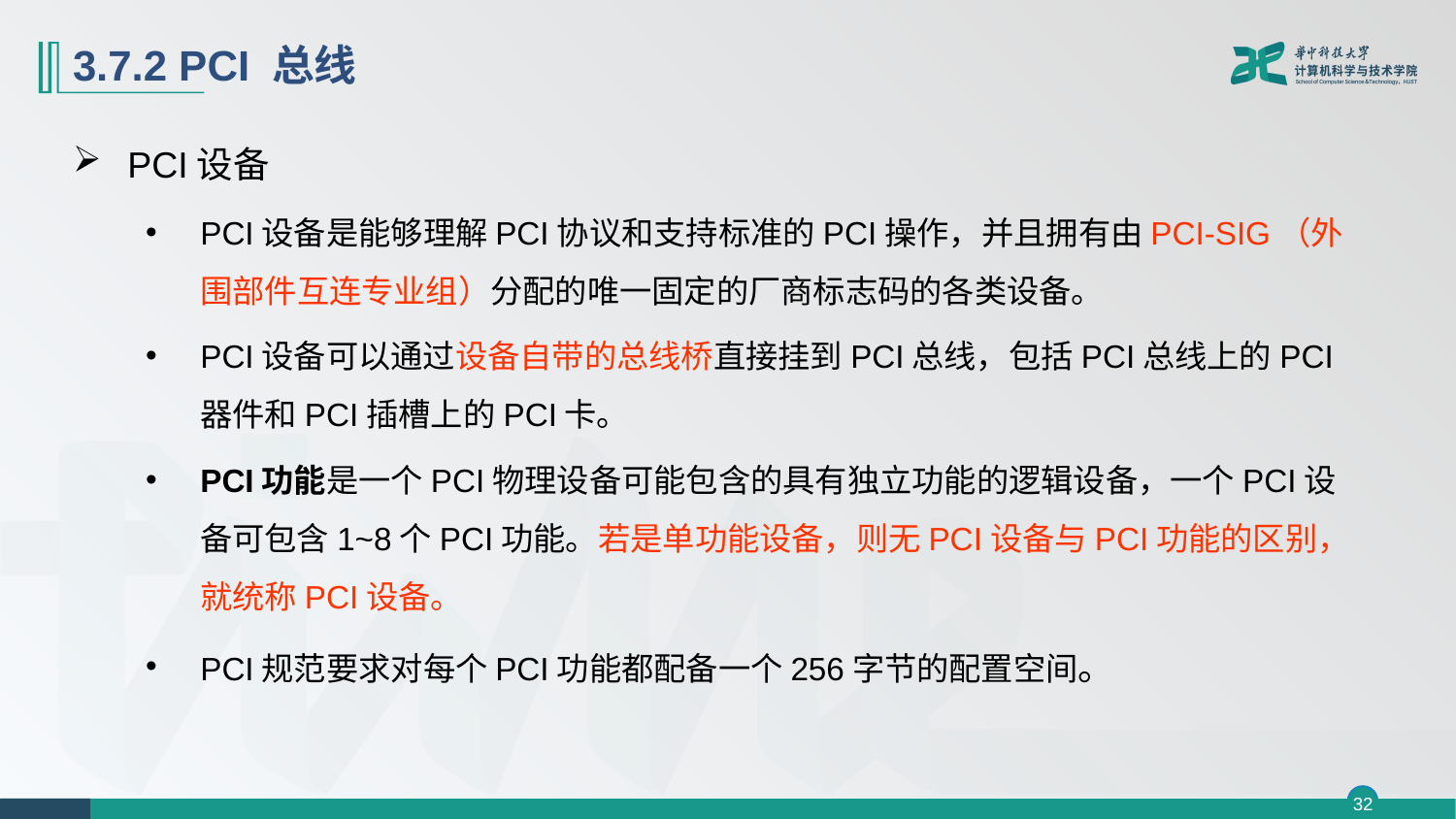

# 3.7.2 PCI 总线
PCI设备
PCI设备是能够理解PCI协议和支持标准的PCI操作，并且拥有由PCI-SIG（外围部件互连专业组）分配的唯一固定的厂商标志码的各类设备。
PCI设备可以通过设备自带的总线桥直接挂到PCI总线，包括PCI总线上的PCI器件和PCI插槽上的PCI卡。
PCI功能是一个PCI物理设备可能包含的具有独立功能的逻辑设备，一个PCI设备可包含1~8个PCI功能。若是单功能设备，则无PCI设备与PCI功能的区别，就统称PCI设备。
PCI规范要求对每个PCI功能都配备一个256字节的配置空间。